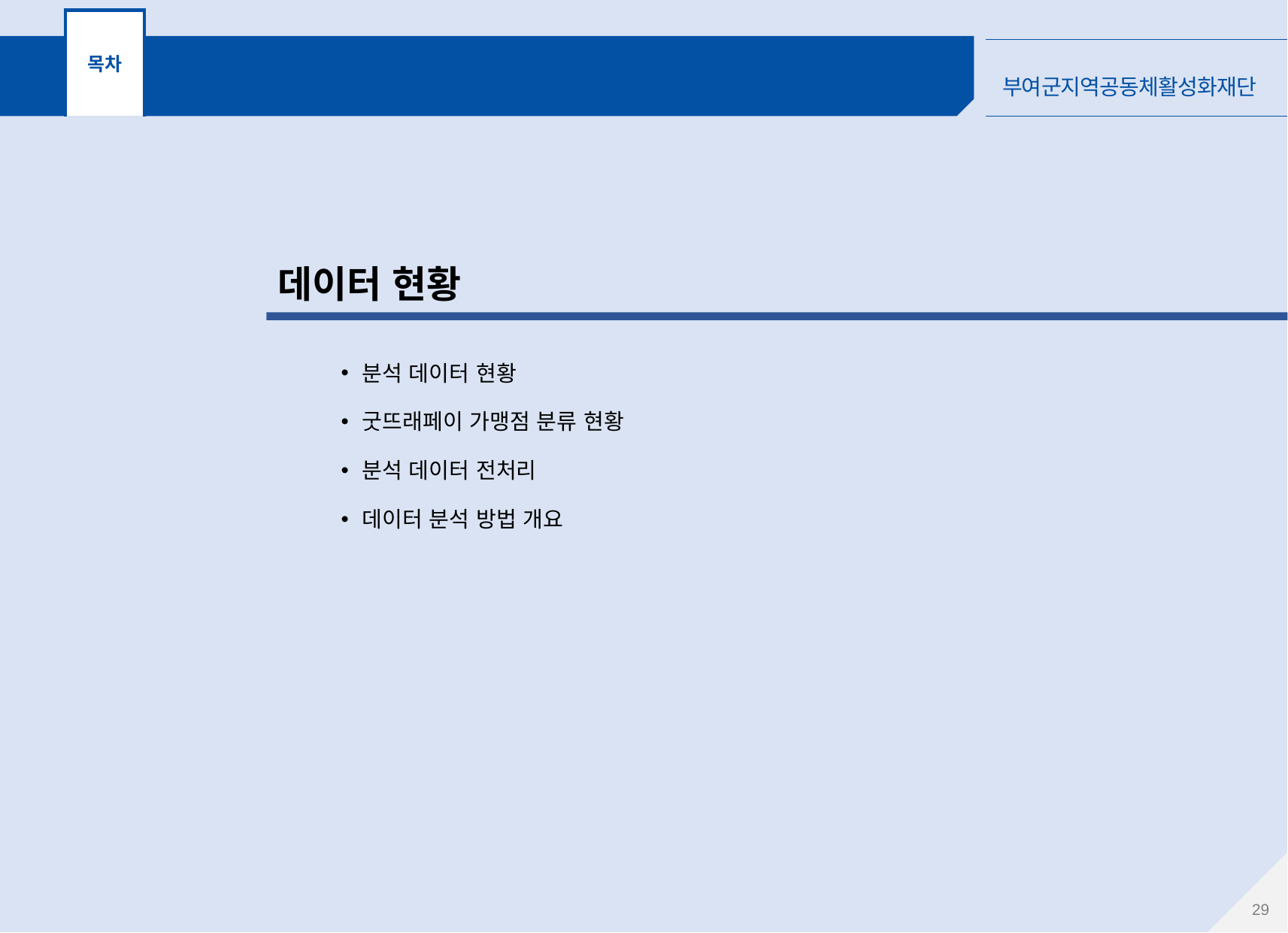

목차
데이터 소개

데이터 현황
분석 데이터 현황
굿뜨래페이 가맹점 분류 현황
분석 데이터 전처리
데이터 분석 방법 개요

29